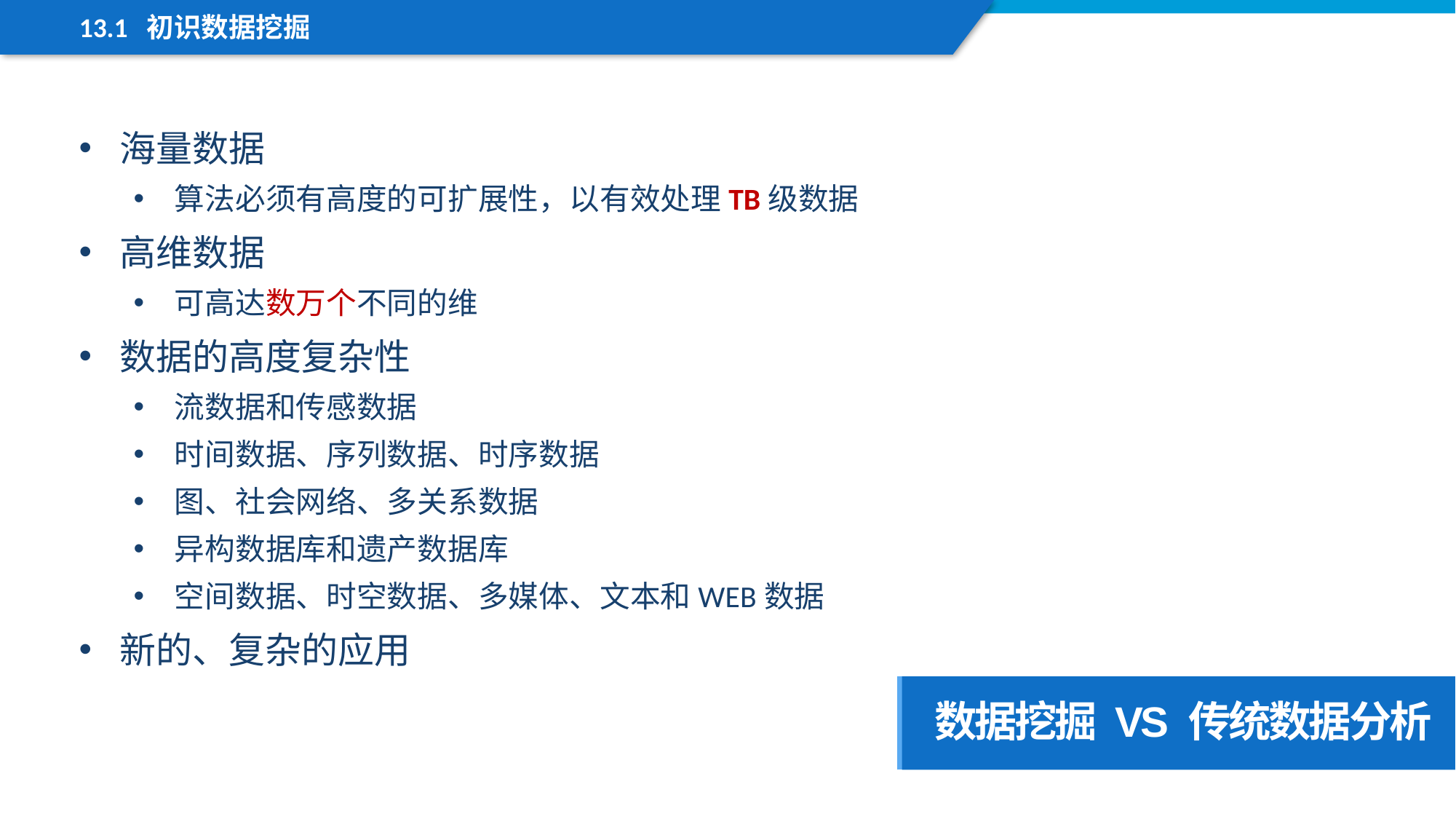

13.1  初识数据挖掘
海量数据
算法必须有高度的可扩展性，以有效处理TB级数据
高维数据
可高达数万个不同的维
数据的高度复杂性
流数据和传感数据
时间数据、序列数据、时序数据
图、社会网络、多关系数据
异构数据库和遗产数据库
空间数据、时空数据、多媒体、文本和WEB数据
新的、复杂的应用
数据挖掘 VS 传统数据分析